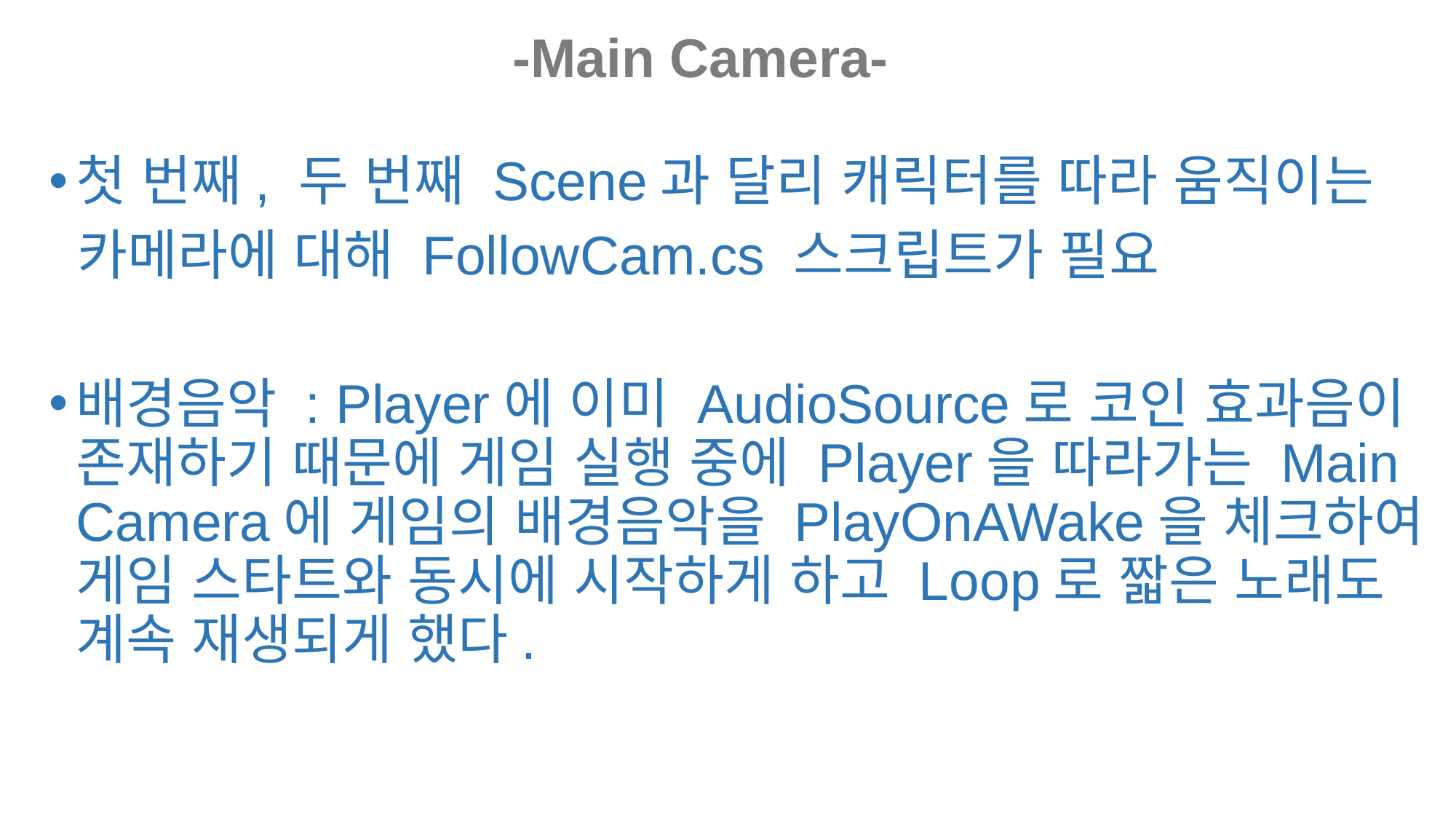

-Main Camera-
첫 번째, 두 번째 Scene과 달리 캐릭터를 따라 움직이는
 카메라에 대해 FollowCam.cs 스크립트가 필요

배경음악 : Player에 이미 AudioSource로 코인 효과음이 존재하기 때문에 게임 실행 중에 Player을 따라가는 Main Camera에 게임의 배경음악을 PlayOnAWake을 체크하여 게임 스타트와 동시에 시작하게 하고 Loop로 짧은 노래도 계속 재생되게 했다.